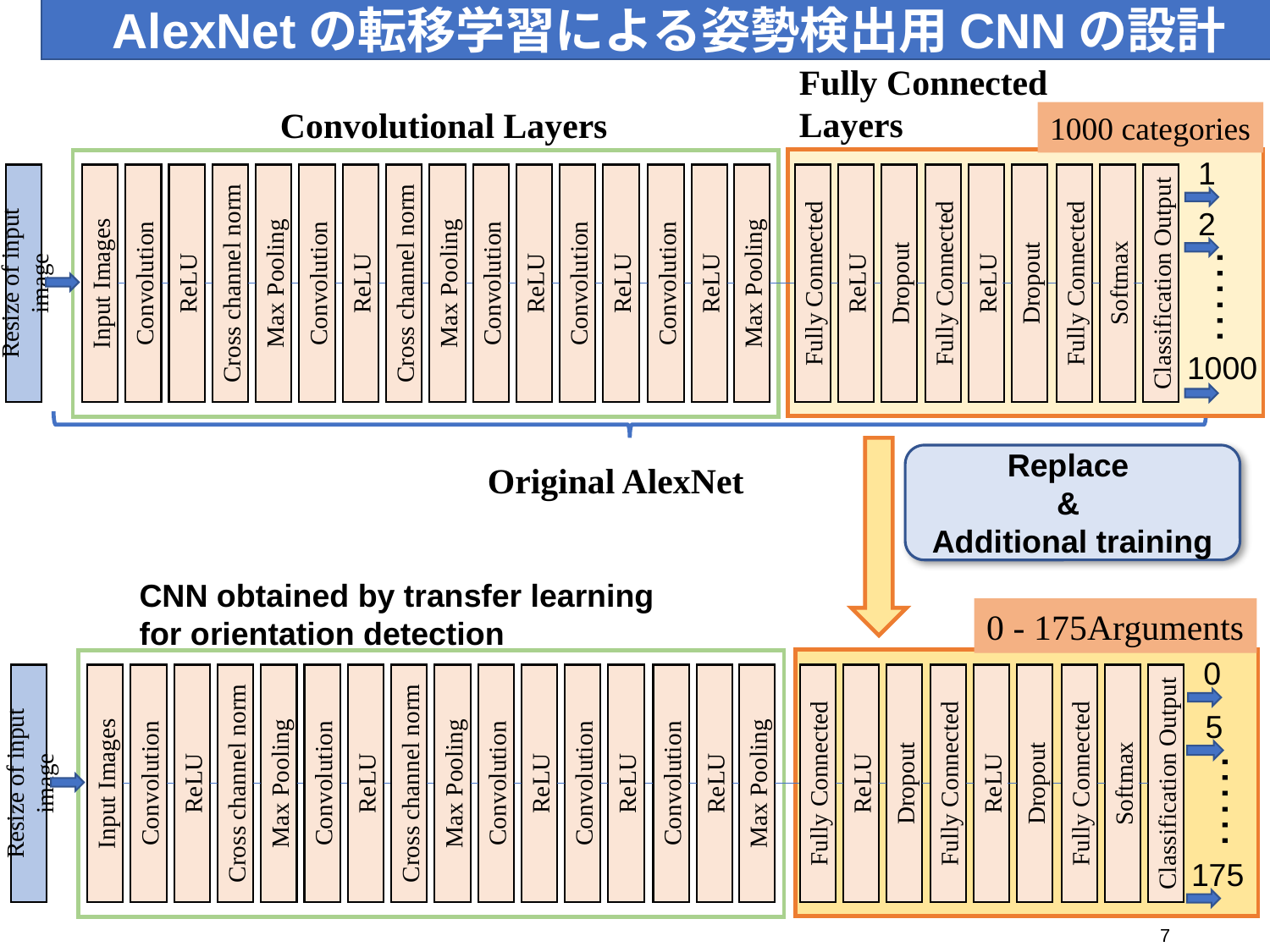

AlexNetの転移学習による姿勢検出用CNNの設計
Fully Connected
Layers
Convolutional Layers
1000 categories
1

Resize of input image
Input Images
Convolution
ReLU
Cross channel norm
Max Pooling
Convolution
ReLU
Cross channel norm
Max Pooling
Convolution
ReLU
Convolution
ReLU
Convolution
ReLU
Max Pooling
Fully Connected
Softmax
Classification Output
Fully Connected
ReLU
Dropout
Fully Connected
ReLU
Dropout

2

…
…

1000

Replace
&
Additional training
Original AlexNet
CNN obtained by transfer learning for orientation detection
0 - 175Arguments
0

Resize of input image
Input Images
Convolution
ReLU
Cross channel norm
Max Pooling
Convolution
ReLU
Cross channel norm
Max Pooling
Convolution
ReLU
Convolution
ReLU
Convolution
ReLU
Max Pooling
Fully Connected
Softmax
Classification Output
Fully Connected
ReLU
Dropout
Fully Connected
ReLU
Dropout

5

…
…

175

7